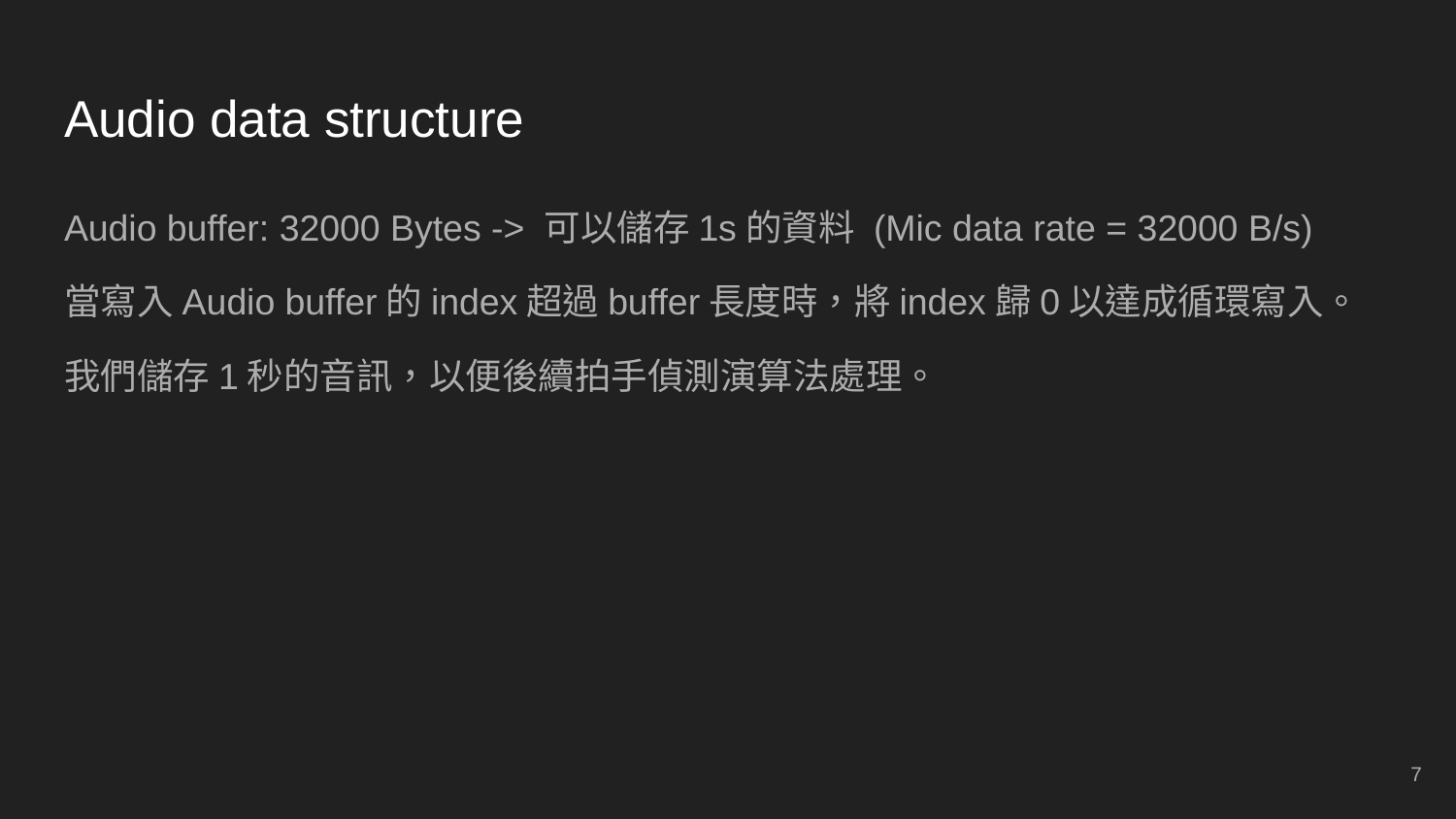

# Audio data structure
Audio buffer: 32000 Bytes -> 可以儲存1s的資料 (Mic data rate = 32000 B/s)
當寫入Audio buffer的index超過buffer長度時，將index歸0以達成循環寫入。
我們儲存1秒的音訊，以便後續拍手偵測演算法處理。
7